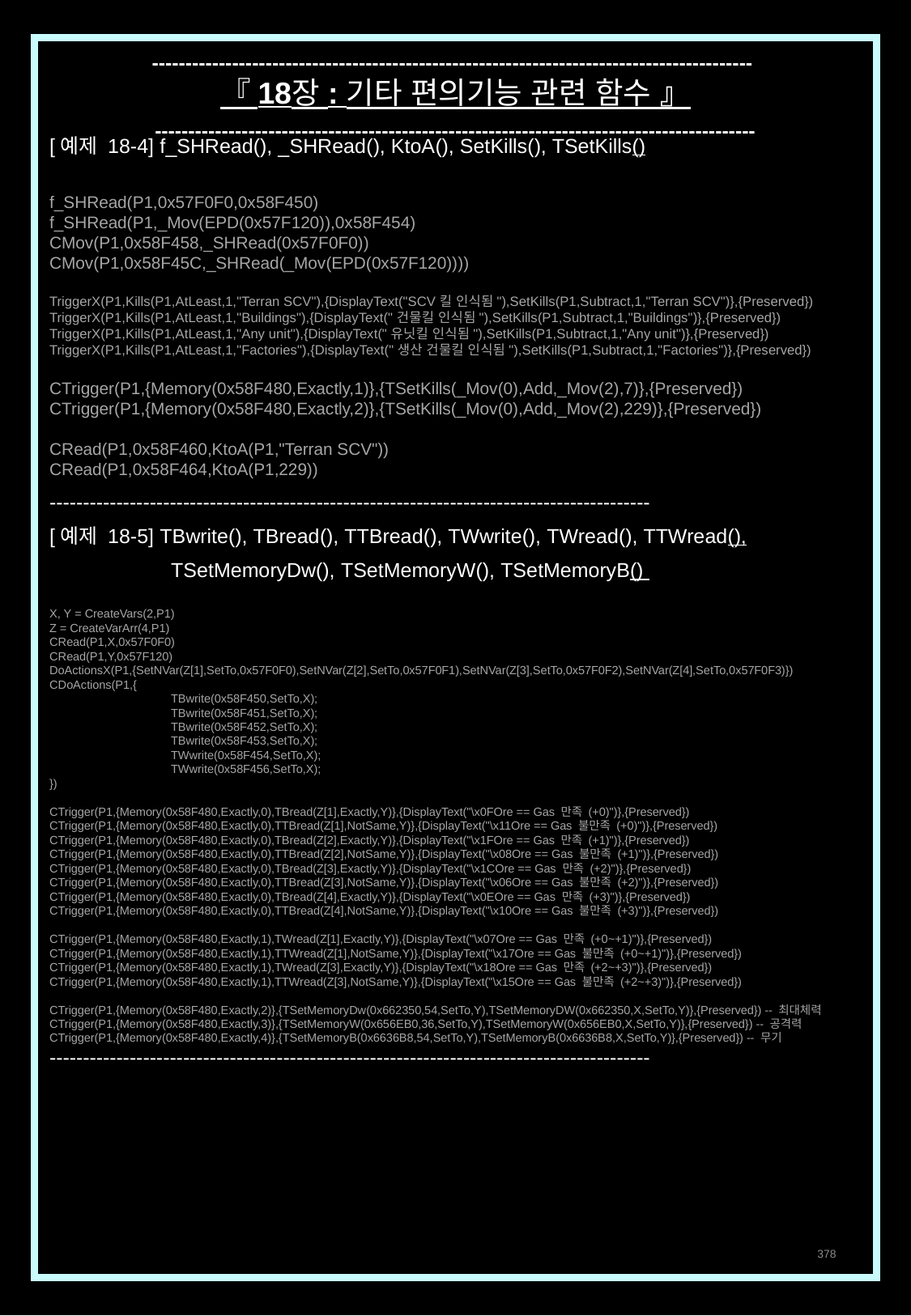

------------------------------------------------------------------------------------------
『 18장 : 기타 편의기능 관련 함수 』
------------------------------------------------------------------------------------------
[예제 18-4] f_SHRead(), _SHRead(), KtoA(), SetKills(), TSetKills()

f_SHRead(P1,0x57F0F0,0x58F450)
f_SHRead(P1,_Mov(EPD(0x57F120)),0x58F454)
CMov(P1,0x58F458,_SHRead(0x57F0F0))
CMov(P1,0x58F45C,_SHRead(_Mov(EPD(0x57F120))))

TriggerX(P1,Kills(P1,AtLeast,1,"Terran SCV"),{DisplayText("SCV킬 인식됨"),SetKills(P1,Subtract,1,"Terran SCV")},{Preserved})
TriggerX(P1,Kills(P1,AtLeast,1,"Buildings"),{DisplayText("건물킬 인식됨"),SetKills(P1,Subtract,1,"Buildings")},{Preserved})
TriggerX(P1,Kills(P1,AtLeast,1,"Any unit"),{DisplayText("유닛킬 인식됨"),SetKills(P1,Subtract,1,"Any unit")},{Preserved})
TriggerX(P1,Kills(P1,AtLeast,1,"Factories"),{DisplayText("생산 건물킬 인식됨"),SetKills(P1,Subtract,1,"Factories")},{Preserved})

CTrigger(P1,{Memory(0x58F480,Exactly,1)},{TSetKills(_Mov(0),Add,_Mov(2),7)},{Preserved})
CTrigger(P1,{Memory(0x58F480,Exactly,2)},{TSetKills(_Mov(0),Add,_Mov(2),229)},{Preserved})

CRead(P1,0x58F460,KtoA(P1,"Terran SCV"))
CRead(P1,0x58F464,KtoA(P1,229))

------------------------------------------------------------------------------------------
[예제 18-5] TBwrite(), TBread(), TTBread(), TWwrite(), TWread(), TTWread(),
	TSetMemoryDw(), TSetMemoryW(), TSetMemoryB()

X, Y = CreateVars(2,P1)
Z = CreateVarArr(4,P1)
CRead(P1,X,0x57F0F0)
CRead(P1,Y,0x57F120)
DoActionsX(P1,{SetNVar(Z[1],SetTo,0x57F0F0),SetNVar(Z[2],SetTo,0x57F0F1),SetNVar(Z[3],SetTo,0x57F0F2),SetNVar(Z[4],SetTo,0x57F0F3)})
CDoActions(P1,{
	TBwrite(0x58F450,SetTo,X);
	TBwrite(0x58F451,SetTo,X);
	TBwrite(0x58F452,SetTo,X);
	TBwrite(0x58F453,SetTo,X);
	TWwrite(0x58F454,SetTo,X);
	TWwrite(0x58F456,SetTo,X);
})

CTrigger(P1,{Memory(0x58F480,Exactly,0),TBread(Z[1],Exactly,Y)},{DisplayText("\x0FOre == Gas 만족 (+0)")},{Preserved})
CTrigger(P1,{Memory(0x58F480,Exactly,0),TTBread(Z[1],NotSame,Y)},{DisplayText("\x11Ore == Gas 불만족 (+0)")},{Preserved})
CTrigger(P1,{Memory(0x58F480,Exactly,0),TBread(Z[2],Exactly,Y)},{DisplayText("\x1FOre == Gas 만족 (+1)")},{Preserved})
CTrigger(P1,{Memory(0x58F480,Exactly,0),TTBread(Z[2],NotSame,Y)},{DisplayText("\x08Ore == Gas 불만족 (+1)")},{Preserved})
CTrigger(P1,{Memory(0x58F480,Exactly,0),TBread(Z[3],Exactly,Y)},{DisplayText("\x1COre == Gas 만족 (+2)")},{Preserved})
CTrigger(P1,{Memory(0x58F480,Exactly,0),TTBread(Z[3],NotSame,Y)},{DisplayText("\x06Ore == Gas 불만족 (+2)")},{Preserved})
CTrigger(P1,{Memory(0x58F480,Exactly,0),TBread(Z[4],Exactly,Y)},{DisplayText("\x0EOre == Gas 만족 (+3)")},{Preserved})
CTrigger(P1,{Memory(0x58F480,Exactly,0),TTBread(Z[4],NotSame,Y)},{DisplayText("\x10Ore == Gas 불만족 (+3)")},{Preserved})

CTrigger(P1,{Memory(0x58F480,Exactly,1),TWread(Z[1],Exactly,Y)},{DisplayText("\x07Ore == Gas 만족 (+0~+1)")},{Preserved})
CTrigger(P1,{Memory(0x58F480,Exactly,1),TTWread(Z[1],NotSame,Y)},{DisplayText("\x17Ore == Gas 불만족 (+0~+1)")},{Preserved})
CTrigger(P1,{Memory(0x58F480,Exactly,1),TWread(Z[3],Exactly,Y)},{DisplayText("\x18Ore == Gas 만족 (+2~+3)")},{Preserved})
CTrigger(P1,{Memory(0x58F480,Exactly,1),TTWread(Z[3],NotSame,Y)},{DisplayText("\x15Ore == Gas 불만족 (+2~+3)")},{Preserved})

CTrigger(P1,{Memory(0x58F480,Exactly,2)},{TSetMemoryDw(0x662350,54,SetTo,Y),TSetMemoryDW(0x662350,X,SetTo,Y)},{Preserved}) -- 최대체력
CTrigger(P1,{Memory(0x58F480,Exactly,3)},{TSetMemoryW(0x656EB0,36,SetTo,Y),TSetMemoryW(0x656EB0,X,SetTo,Y)},{Preserved}) -- 공격력
CTrigger(P1,{Memory(0x58F480,Exactly,4)},{TSetMemoryB(0x6636B8,54,SetTo,Y),TSetMemoryB(0x6636B8,X,SetTo,Y)},{Preserved}) -- 무기
------------------------------------------------------------------------------------------

378